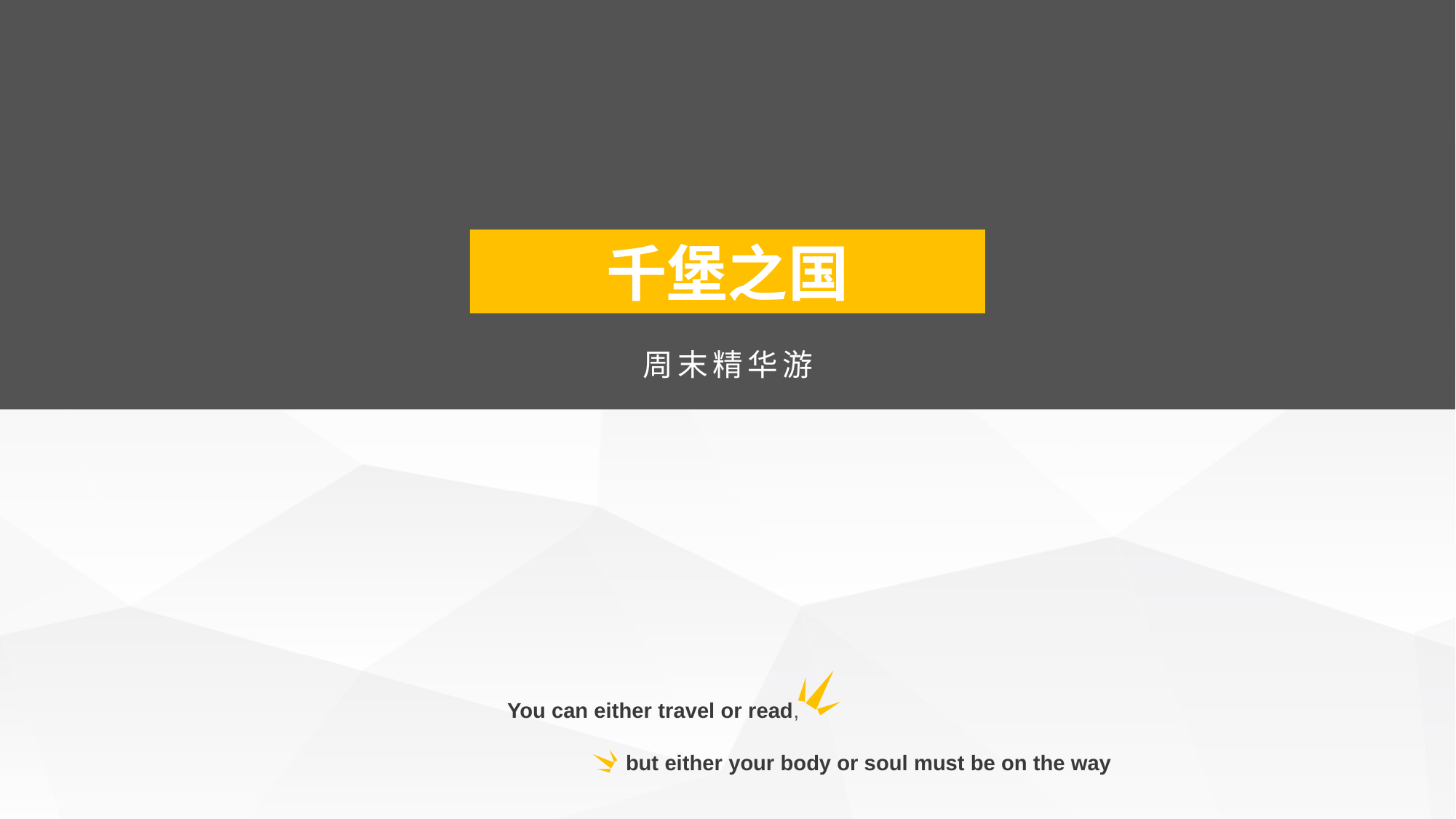

千堡之国
周末精华游

You can either travel or read,

but either your body or soul must be on the way